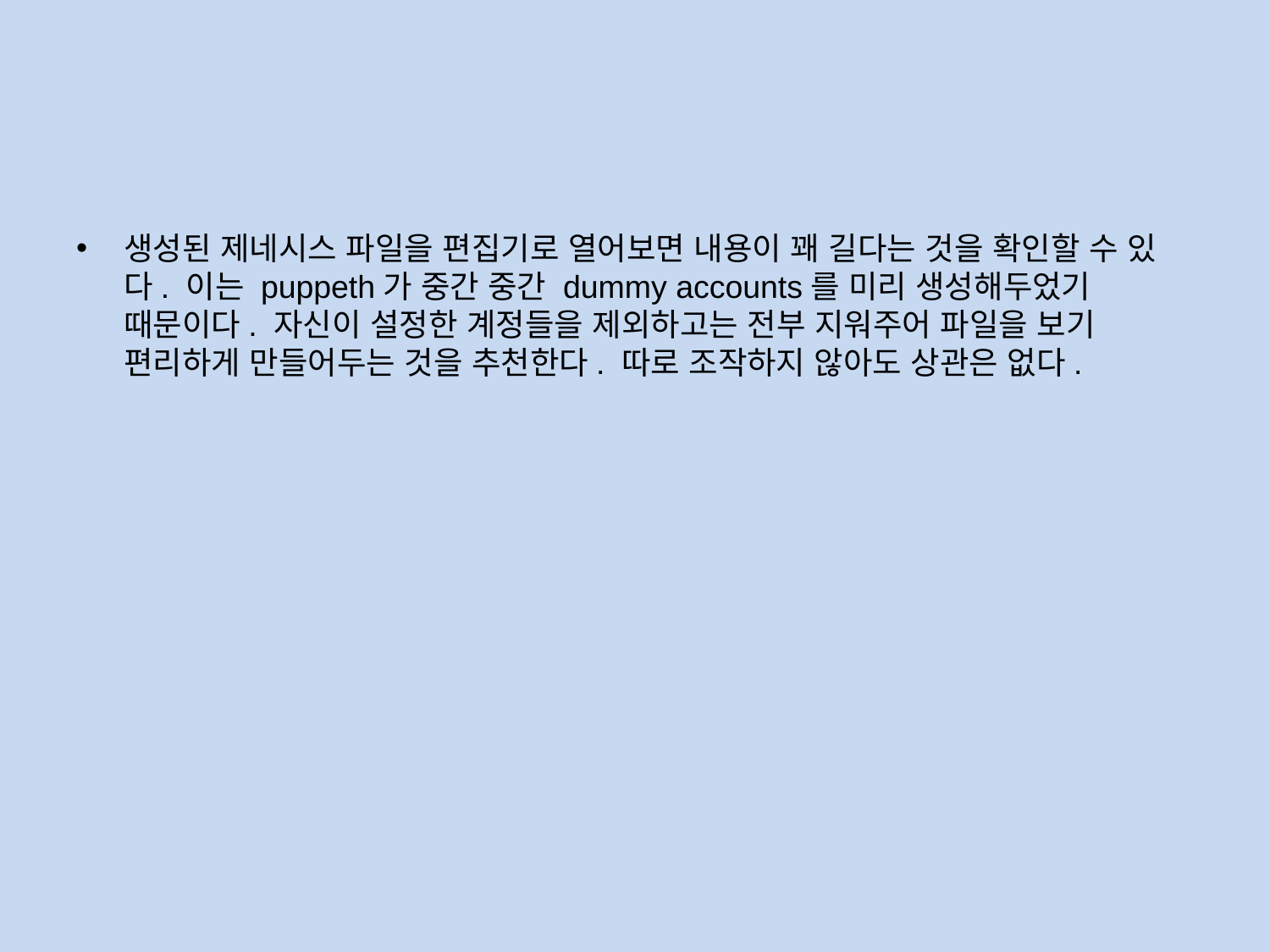

#
생성된 제네시스 파일을 편집기로 열어보면 내용이 꽤 길다는 것을 확인할 수 있다. 이는 puppeth가 중간 중간 dummy accounts를 미리 생성해두었기 때문이다. 자신이 설정한 계정들을 제외하고는 전부 지워주어 파일을 보기 편리하게 만들어두는 것을 추천한다. 따로 조작하지 않아도 상관은 없다.